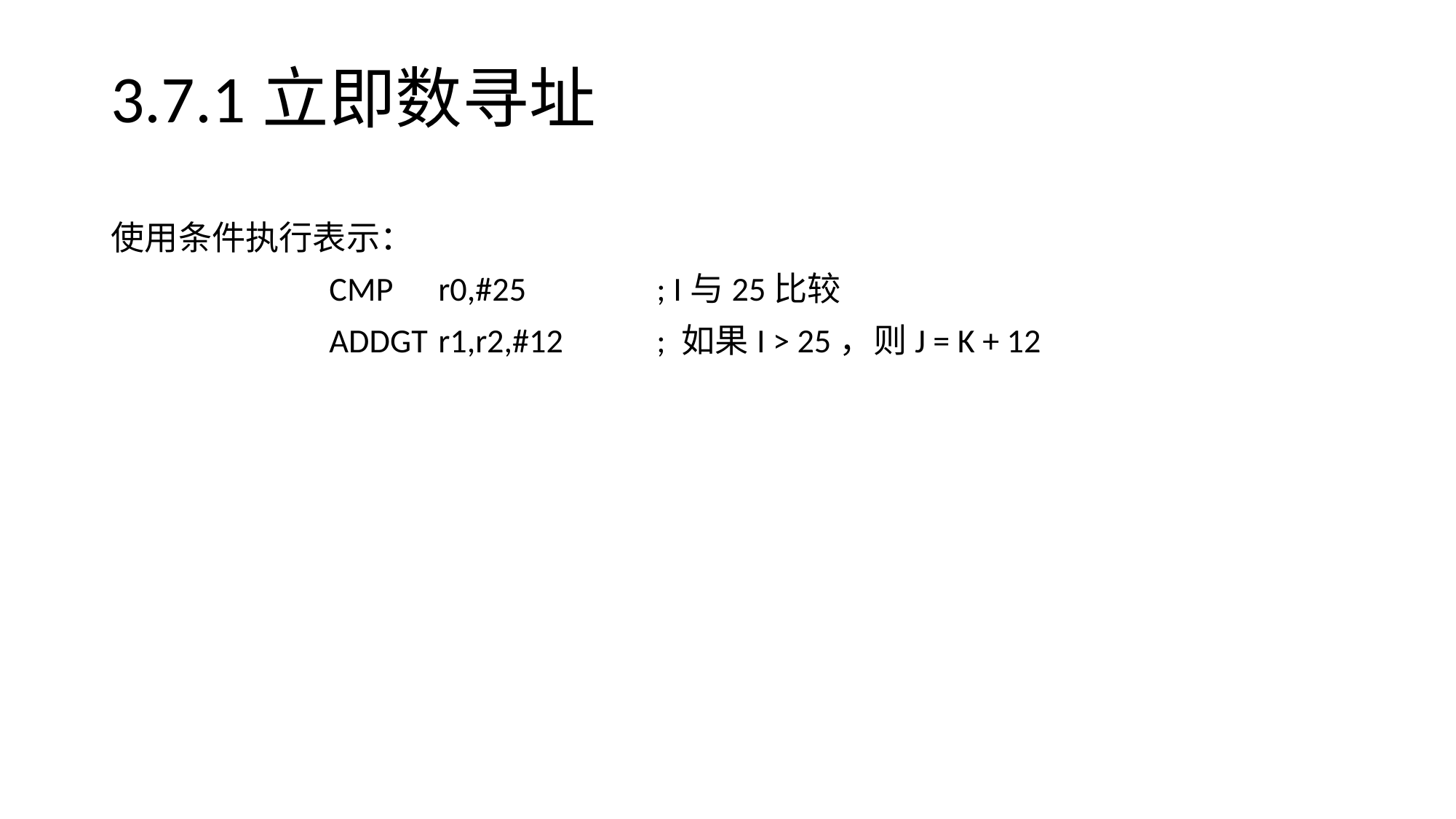

# 3.7.1立即数寻址

使用条件执行表示：
		CMP	r0,#25		; I与25比较
		ADDGT	r1,r2,#12	; 如果I > 25，则J = K + 12